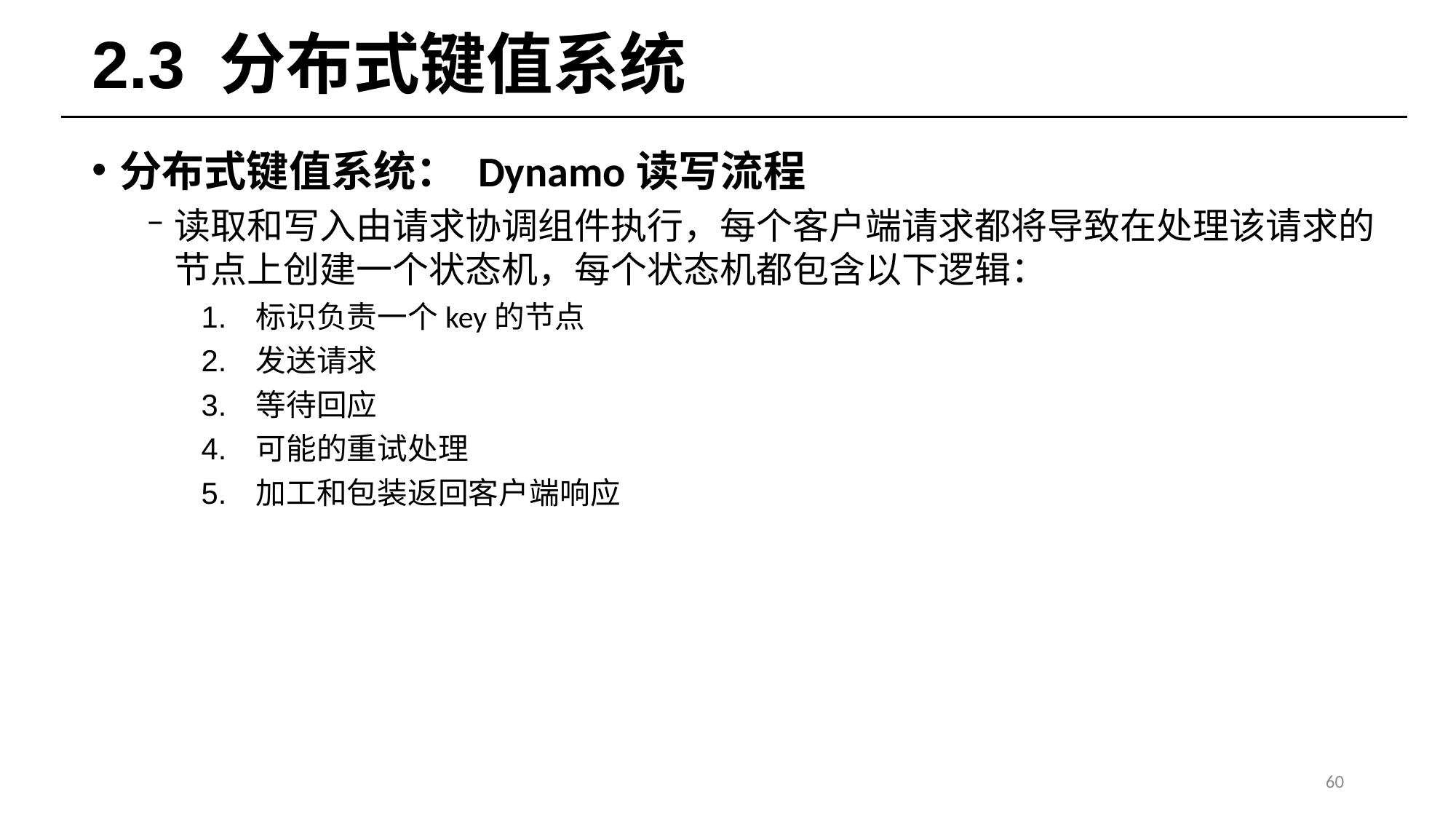

# 2.3 分布式键值系统
分布式键值系统： Dynamo读写流程
读取和写入由请求协调组件执行，每个客户端请求都将导致在处理该请求的节点上创建一个状态机，每个状态机都包含以下逻辑：
标识负责一个key的节点
发送请求
等待回应
可能的重试处理
加工和包装返回客户端响应

60